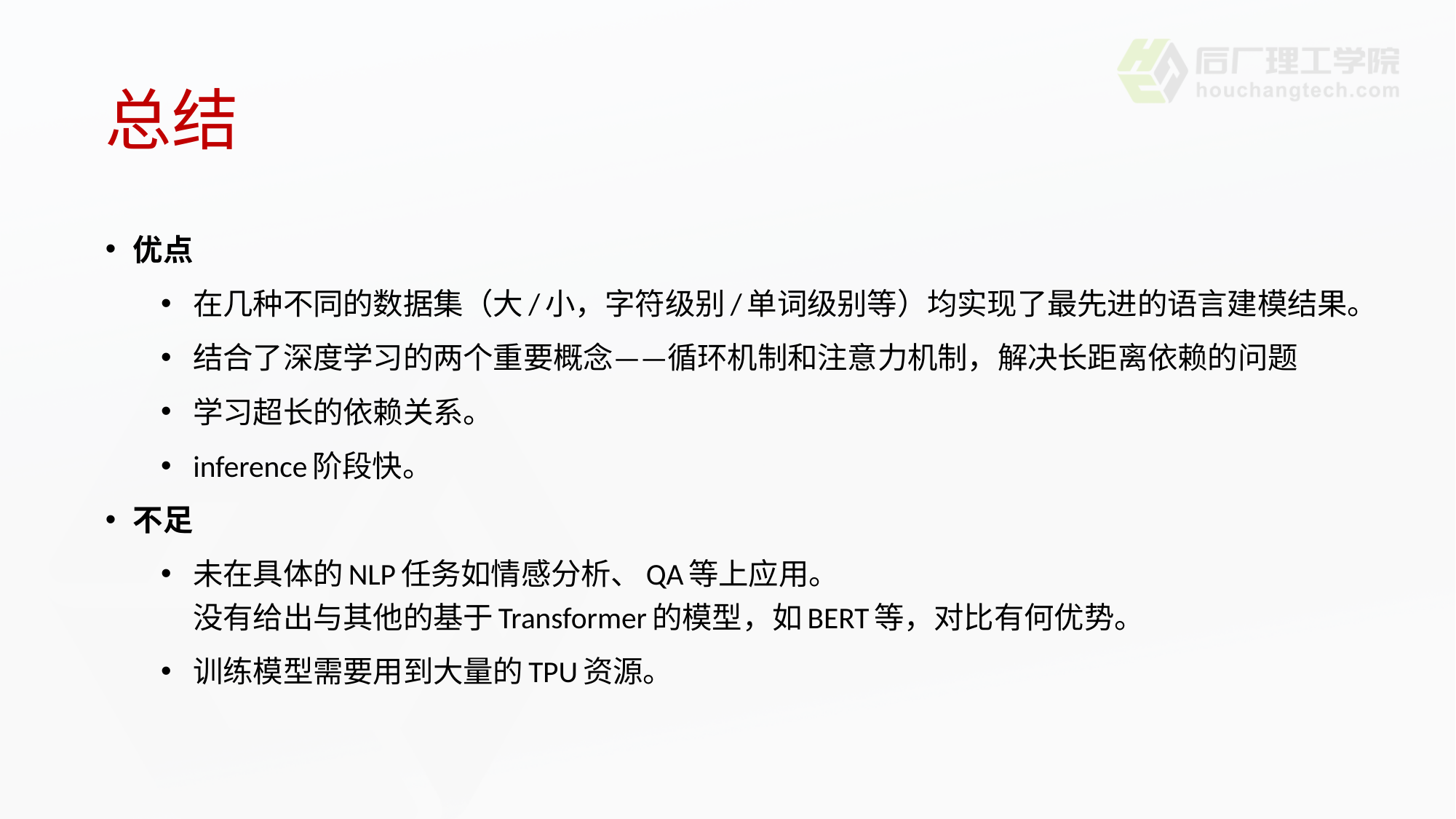

# 总结
优点
在几种不同的数据集（大/小，字符级别/单词级别等）均实现了最先进的语言建模结果。
结合了深度学习的两个重要概念——循环机制和注意力机制，解决长距离依赖的问题
学习超长的依赖关系。
inference阶段快。
不足
未在具体的NLP任务如情感分析、QA等上应用。
没有给出与其他的基于Transformer的模型，如BERT等，对比有何优势。
训练模型需要用到大量的TPU资源。